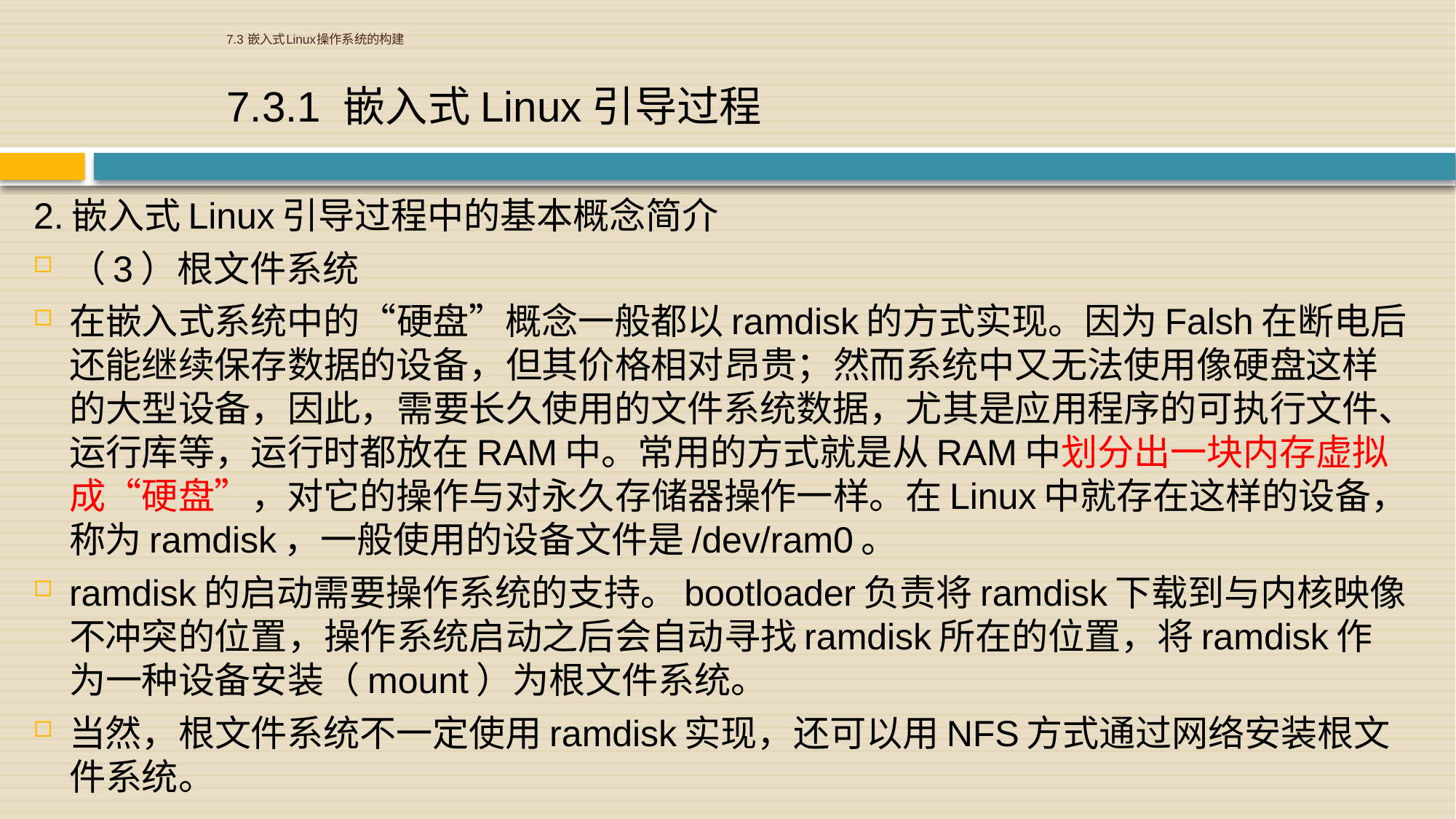

# 7.3 嵌入式Linux操作系统的构建
7.3.1 嵌入式Linux引导过程
2.嵌入式Linux引导过程中的基本概念简介
（3）根文件系统
在嵌入式系统中的“硬盘”概念一般都以ramdisk的方式实现。因为Falsh在断电后还能继续保存数据的设备，但其价格相对昂贵；然而系统中又无法使用像硬盘这样的大型设备，因此，需要长久使用的文件系统数据，尤其是应用程序的可执行文件、运行库等，运行时都放在RAM中。常用的方式就是从RAM中划分出一块内存虚拟成“硬盘”，对它的操作与对永久存储器操作一样。在Linux中就存在这样的设备，称为ramdisk，一般使用的设备文件是/dev/ram0。
ramdisk的启动需要操作系统的支持。bootloader负责将ramdisk下载到与内核映像不冲突的位置，操作系统启动之后会自动寻找ramdisk所在的位置，将ramdisk作为一种设备安装（mount）为根文件系统。
当然，根文件系统不一定使用ramdisk实现，还可以用NFS方式通过网络安装根文件系统。